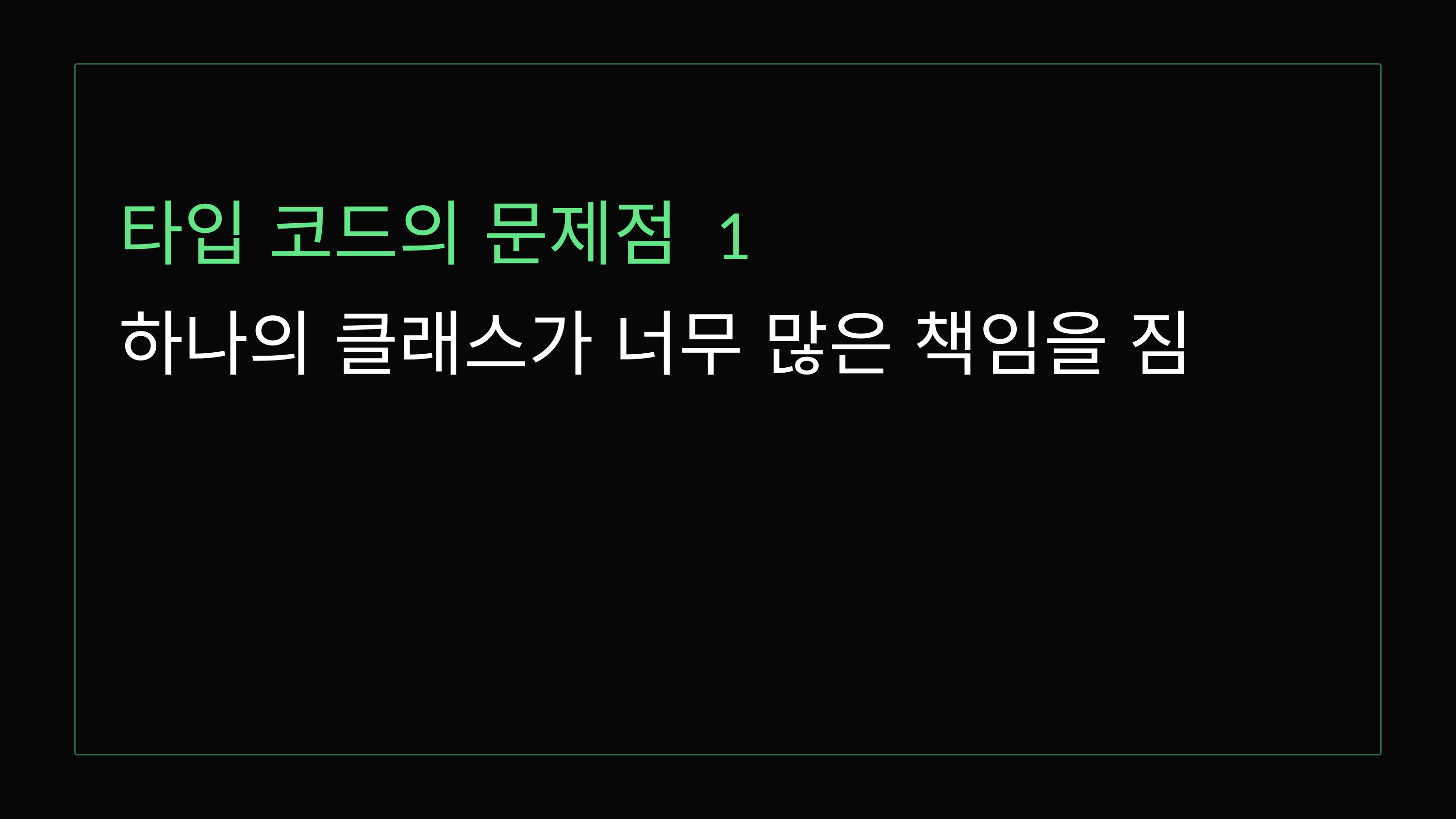

타입 코드의 문제점 1
하나의 클래스가 너무 많은 책임을 짐